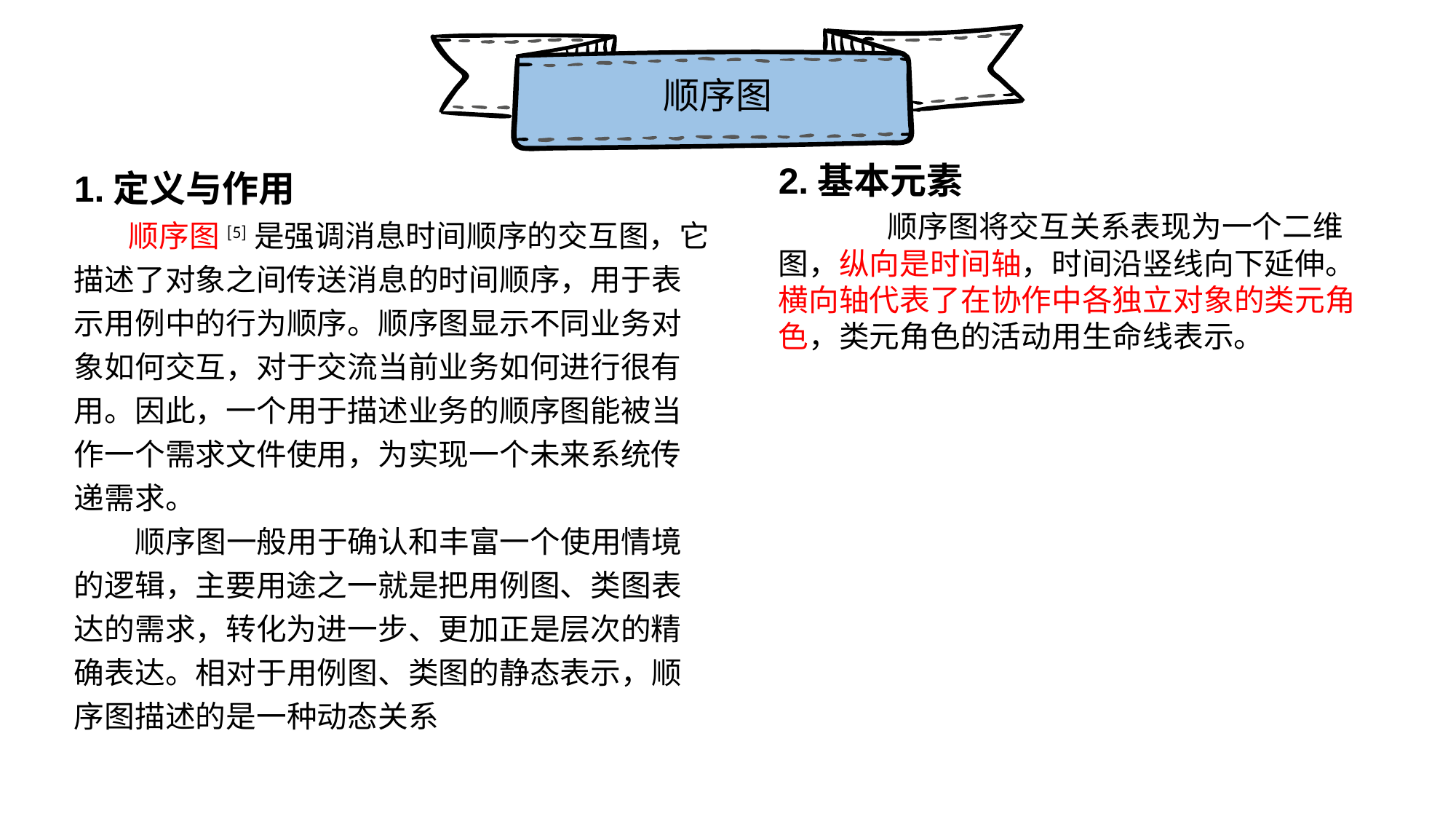

顺序图
1.定义与作用
       顺序图[5]是强调消息时间顺序的交互图，它描述了对象之间传送消息的时间顺序，用于表示用例中的行为顺序。顺序图显示不同业务对象如何交互，对于交流当前业务如何进行很有用。因此，一个用于描述业务的顺序图能被当作一个需求文件使用，为实现一个未来系统传递需求。
        顺序图一般用于确认和丰富一个使用情境的逻辑，主要用途之一就是把用例图、类图表达的需求，转化为进一步、更加正是层次的精确表达。相对于用例图、类图的静态表示，顺序图描述的是一种动态关系
2.基本元素	顺序图将交互关系表现为一个二维图，纵向是时间轴，时间沿竖线向下延伸。横向轴代表了在协作中各独立对象的类元角色，类元角色的活动用生命线表示。